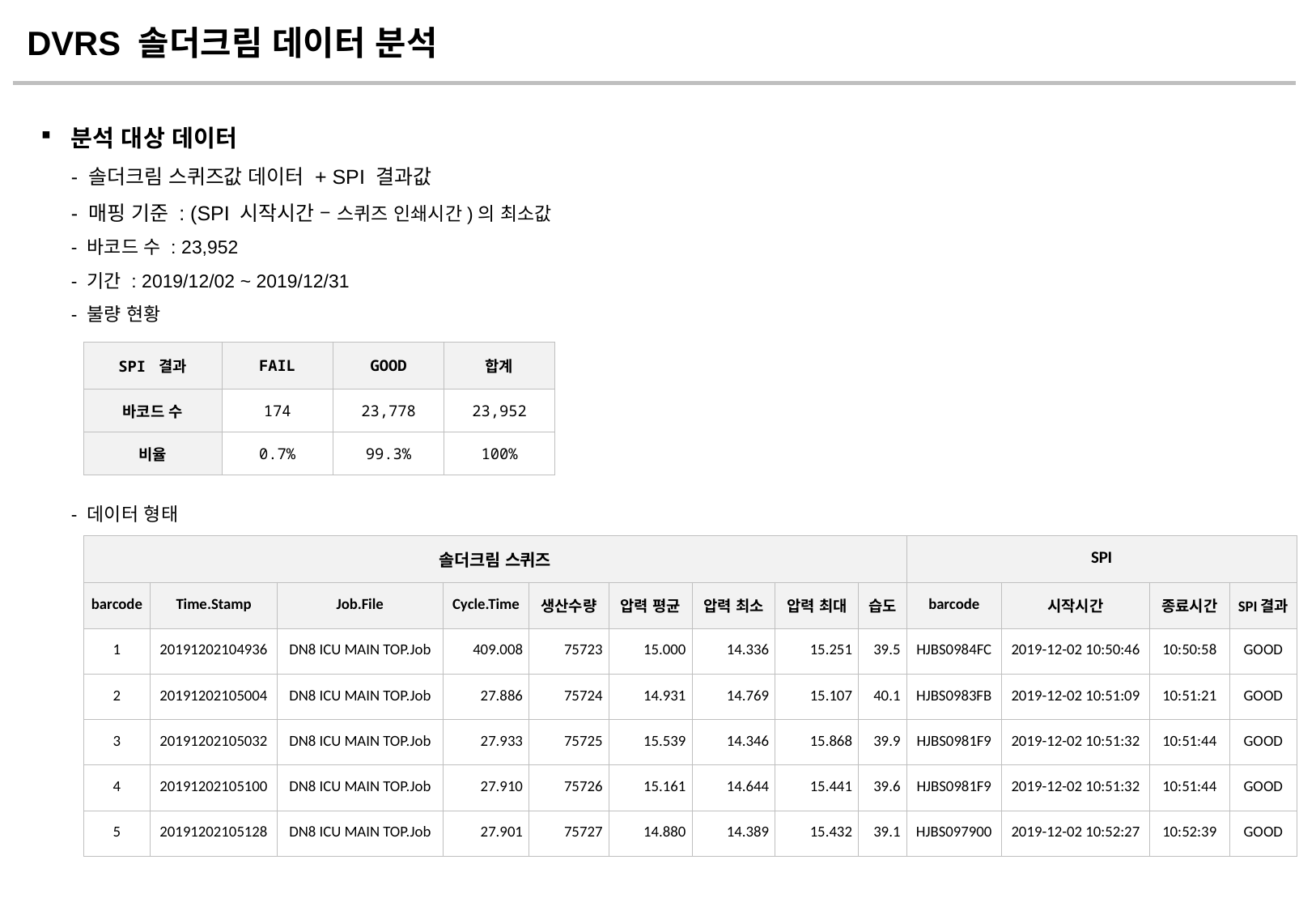

DVRS 솔더크림 데이터 분석
분석 대상 데이터
- 솔더크림 스퀴즈값 데이터 + SPI 결과값
- 매핑 기준 : (SPI 시작시간 – 스퀴즈 인쇄시간)의 최소값
- 바코드 수 : 23,952
- 기간 : 2019/12/02 ~ 2019/12/31
- 불량 현황
- 데이터 형태
| SPI 결과 | FAIL | GOOD | 합계 |
| --- | --- | --- | --- |
| 바코드 수 | 174 | 23,778 | 23,952 |
| 비율 | 0.7% | 99.3% | 100% |
| 솔더크림 스퀴즈 |  |  |  |  |  |  |  |  | SPI |  |  |  |
| --- | --- | --- | --- | --- | --- | --- | --- | --- | --- | --- | --- | --- |
| barcode | Time.Stamp | Job.File | Cycle.Time | 생산수량 | 압력 평균 | 압력 최소 | 압력 최대 | 습도 | barcode | 시작시간 | 종료시간 | SPI결과 |
| 1 | 20191202104936 | DN8 ICU MAIN TOP.Job | 409.008 | 75723 | 15.000 | 14.336 | 15.251 | 39.5 | HJBS0984FC | 2019-12-02 10:50:46 | 10:50:58 | GOOD |
| 2 | 20191202105004 | DN8 ICU MAIN TOP.Job | 27.886 | 75724 | 14.931 | 14.769 | 15.107 | 40.1 | HJBS0983FB | 2019-12-02 10:51:09 | 10:51:21 | GOOD |
| 3 | 20191202105032 | DN8 ICU MAIN TOP.Job | 27.933 | 75725 | 15.539 | 14.346 | 15.868 | 39.9 | HJBS0981F9 | 2019-12-02 10:51:32 | 10:51:44 | GOOD |
| 4 | 20191202105100 | DN8 ICU MAIN TOP.Job | 27.910 | 75726 | 15.161 | 14.644 | 15.441 | 39.6 | HJBS0981F9 | 2019-12-02 10:51:32 | 10:51:44 | GOOD |
| 5 | 20191202105128 | DN8 ICU MAIN TOP.Job | 27.901 | 75727 | 14.880 | 14.389 | 15.432 | 39.1 | HJBS097900 | 2019-12-02 10:52:27 | 10:52:39 | GOOD |